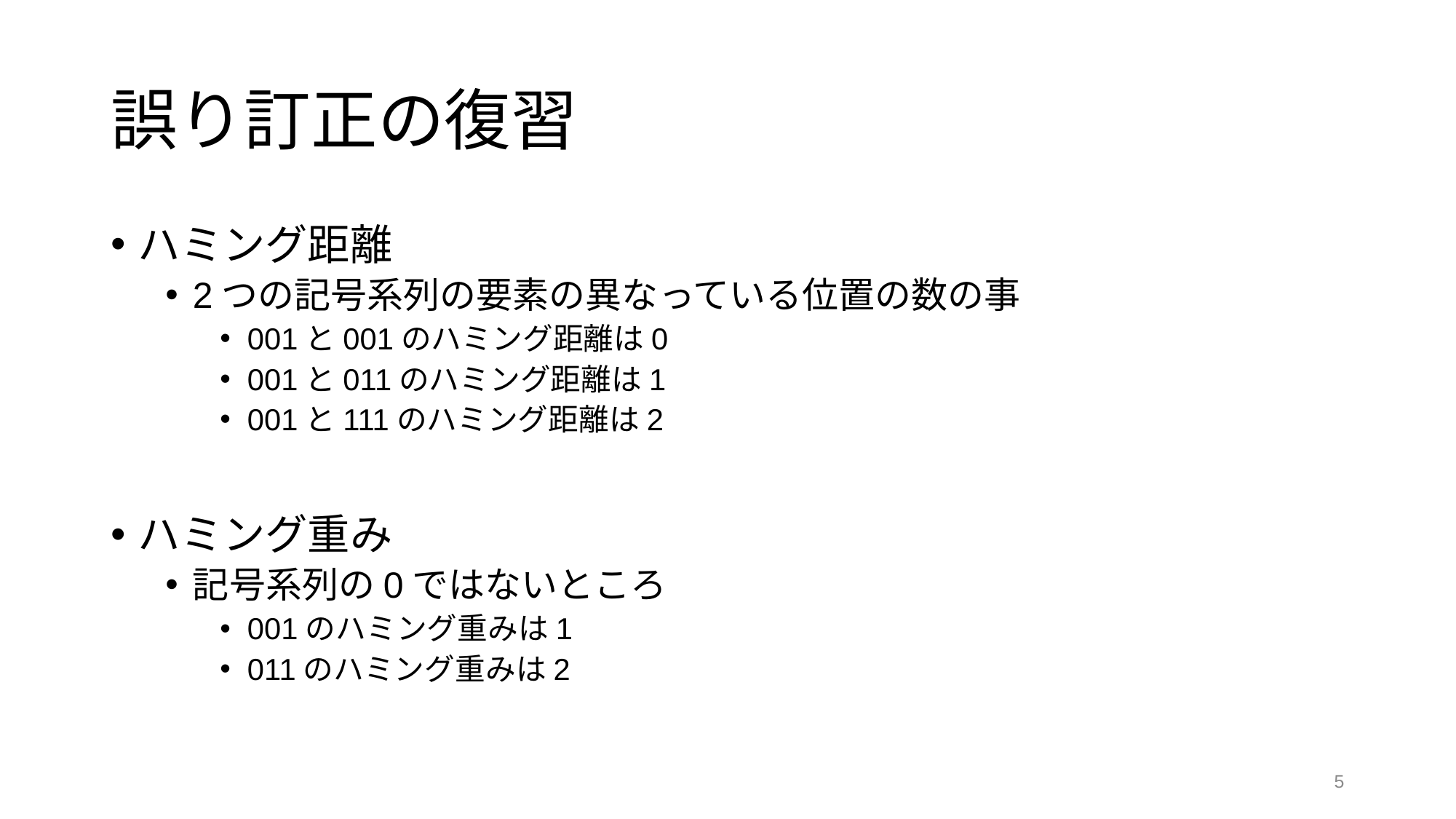

# 誤り訂正の復習
ハミング距離
2つの記号系列の要素の異なっている位置の数の事
001と001のハミング距離は0
001と011のハミング距離は1
001と111のハミング距離は2

ハミング重み
記号系列の0ではないところ
001のハミング重みは1
011のハミング重みは2
5